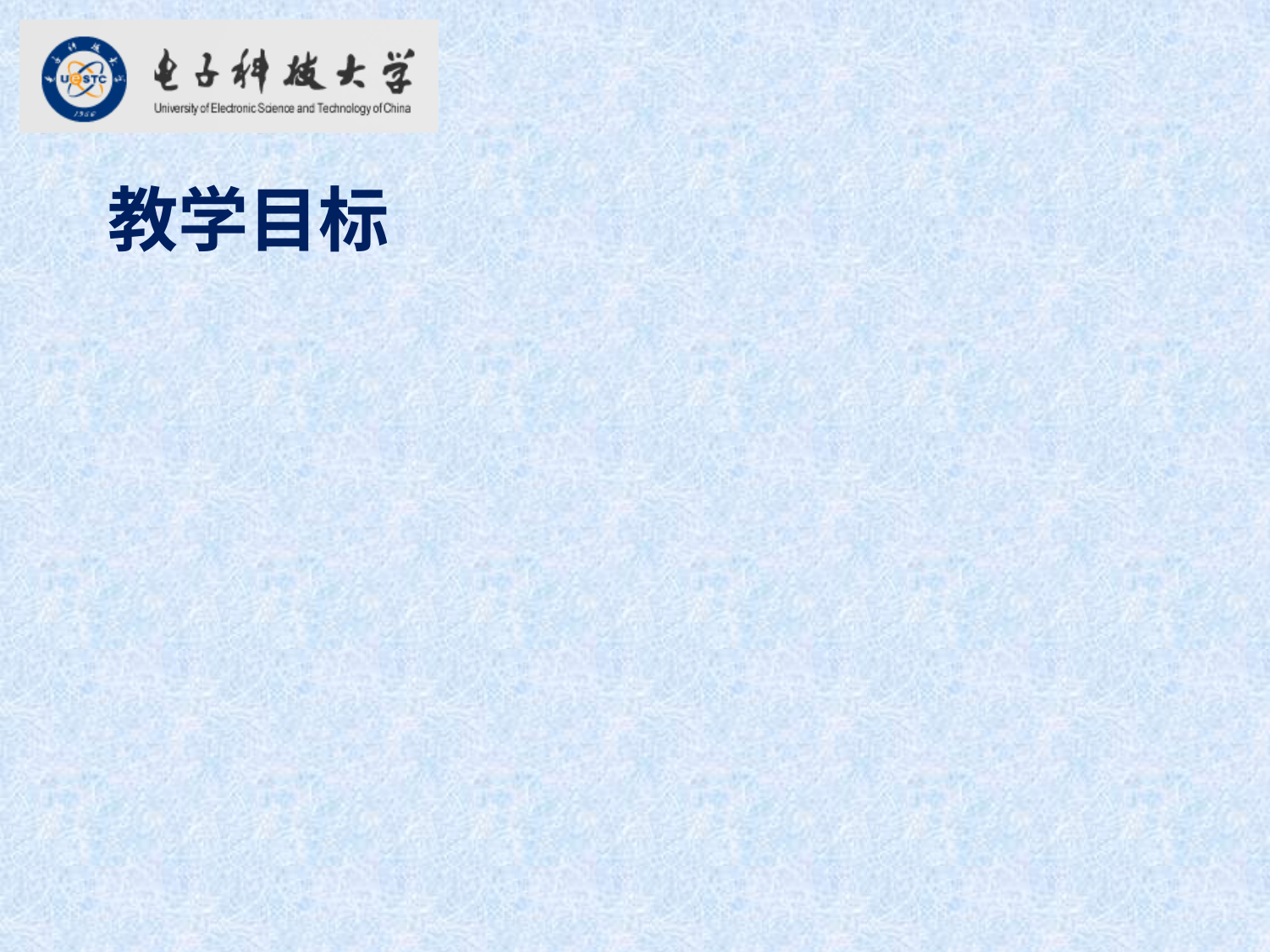

教学目标

认识日志数据的采集、互联网数据的采集

掌握互联网数据采集的原理和网络爬虫技术